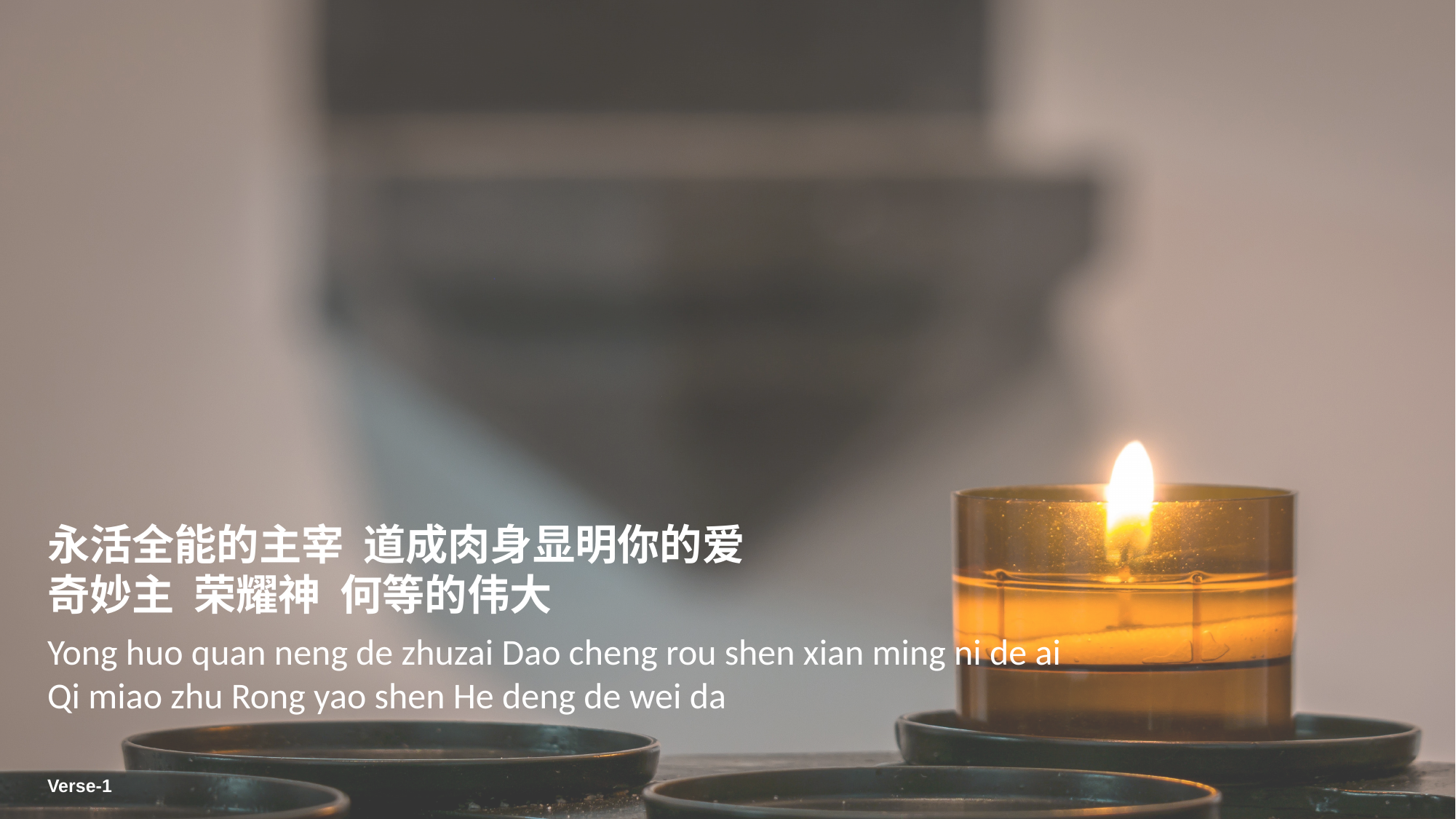

永活全能的主宰  道成肉身显明你的爱
奇妙主  荣耀神  何等的伟大

Yong huo quan neng de zhuzai Dao cheng rou shen xian ming ni de ai
Qi miao zhu Rong yao shen He deng de wei da

Verse-1